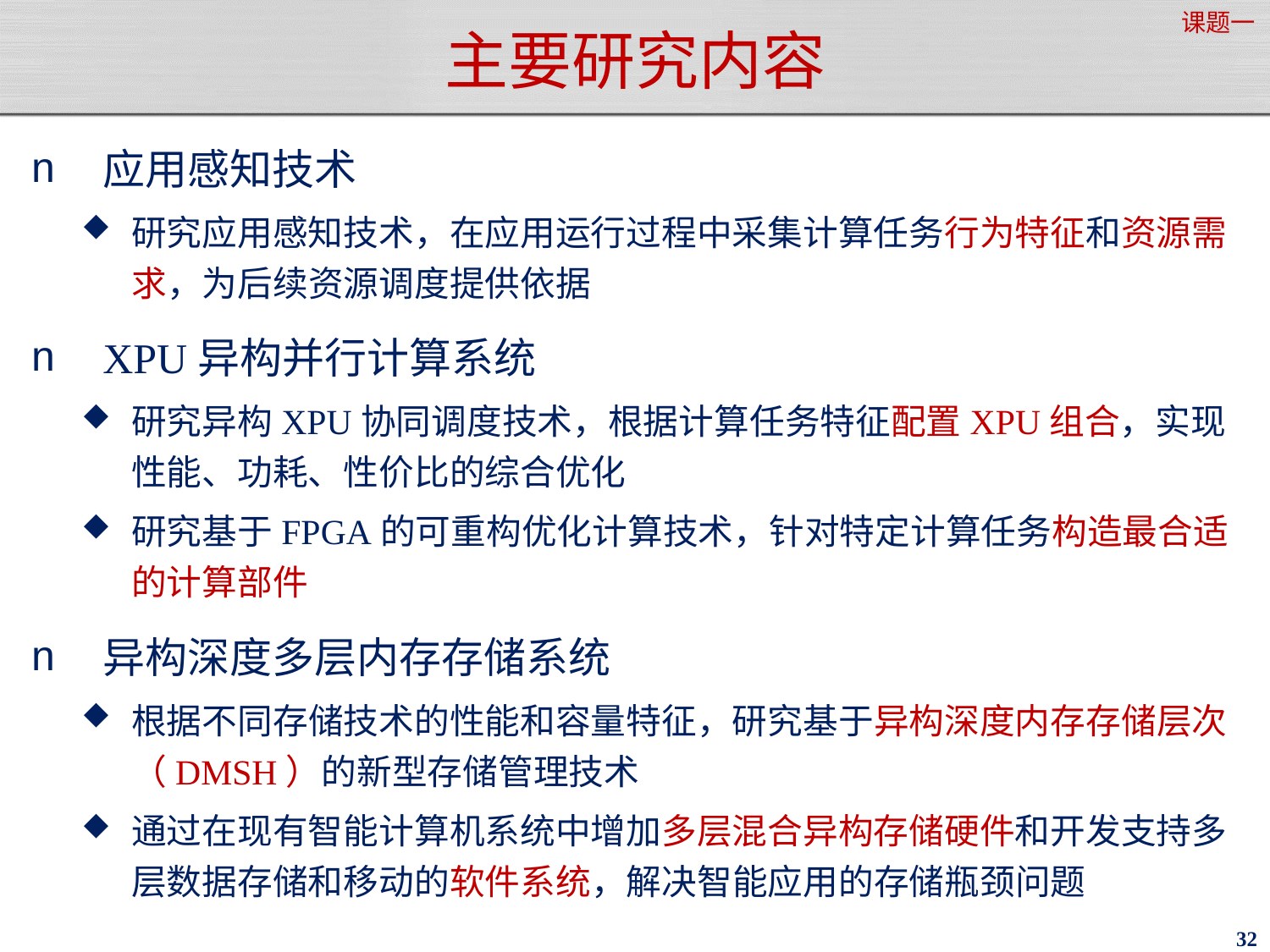

课题一
# 主要研究内容
应用感知技术
研究应用感知技术，在应用运行过程中采集计算任务行为特征和资源需求，为后续资源调度提供依据
XPU异构并行计算系统
研究异构XPU协同调度技术，根据计算任务特征配置XPU组合，实现性能、功耗、性价比的综合优化
研究基于FPGA的可重构优化计算技术，针对特定计算任务构造最合适的计算部件
异构深度多层内存存储系统
根据不同存储技术的性能和容量特征，研究基于异构深度内存存储层次（DMSH）的新型存储管理技术
通过在现有智能计算机系统中增加多层混合异构存储硬件和开发支持多层数据存储和移动的软件系统，解决智能应用的存储瓶颈问题
32